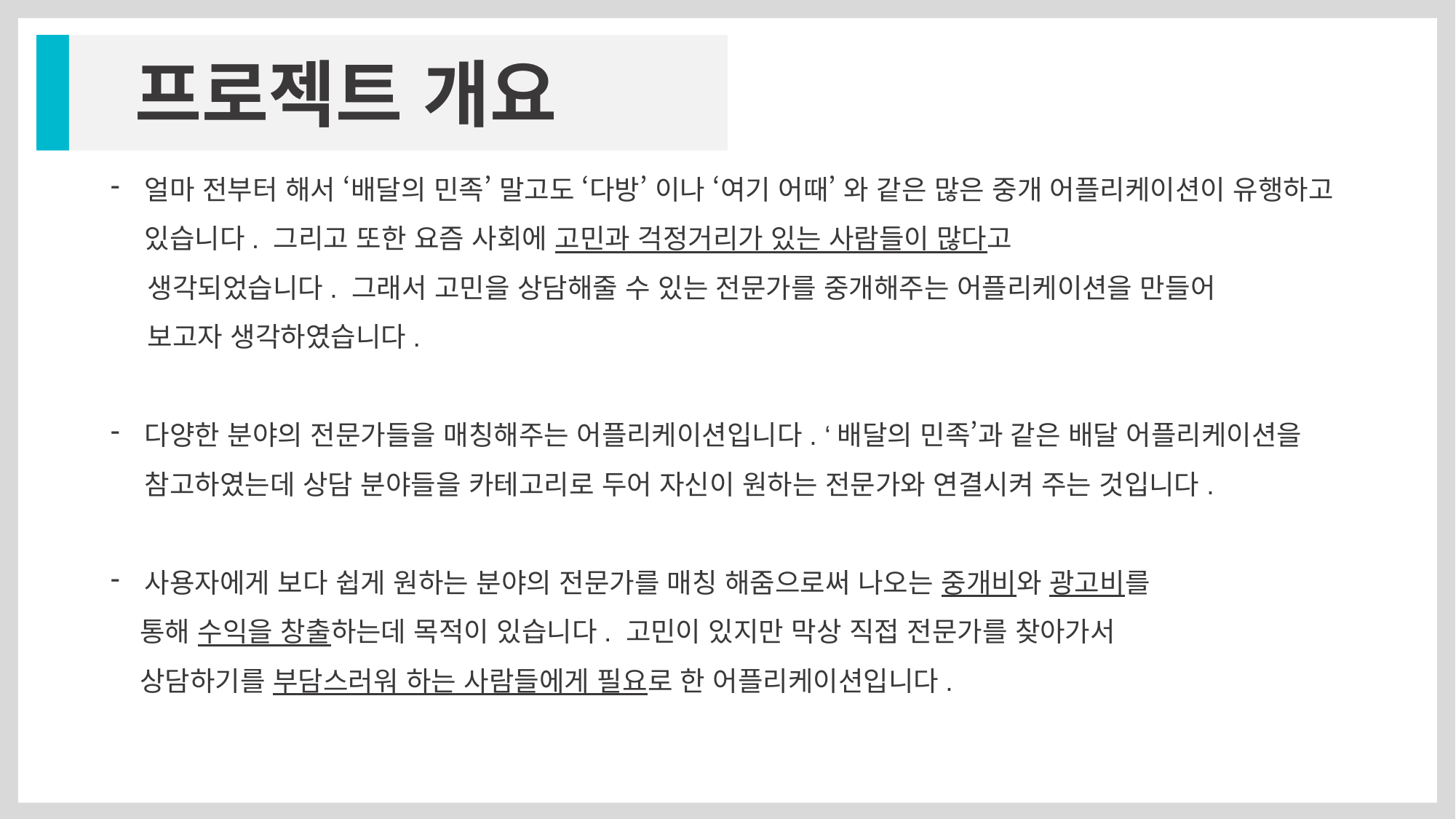

프로젝트 개요
얼마 전부터 해서 ‘배달의 민족’ 말고도 ‘다방’ 이나 ‘여기 어때’ 와 같은 많은 중개 어플리케이션이 유행하고 있습니다. 그리고 또한 요즘 사회에 고민과 걱정거리가 있는 사람들이 많다고
    생각되었습니다. 그래서 고민을 상담해줄 수 있는 전문가를 중개해주는 어플리케이션을 만들어
    보고자 생각하였습니다.

다양한 분야의 전문가들을 매칭해주는 어플리케이션입니다. ‘배달의 민족’과 같은 배달 어플리케이션을 참고하였는데 상담 분야들을 카테고리로 두어 자신이 원하는 전문가와 연결시켜 주는 것입니다.

사용자에게 보다 쉽게 원하는 분야의 전문가를 매칭 해줌으로써 나오는 중개비와 광고비를
   통해 수익을 창출하는데 목적이 있습니다. 고민이 있지만 막상 직접 전문가를 찾아가서
   상담하기를 부담스러워 하는 사람들에게 필요로 한 어플리케이션입니다.